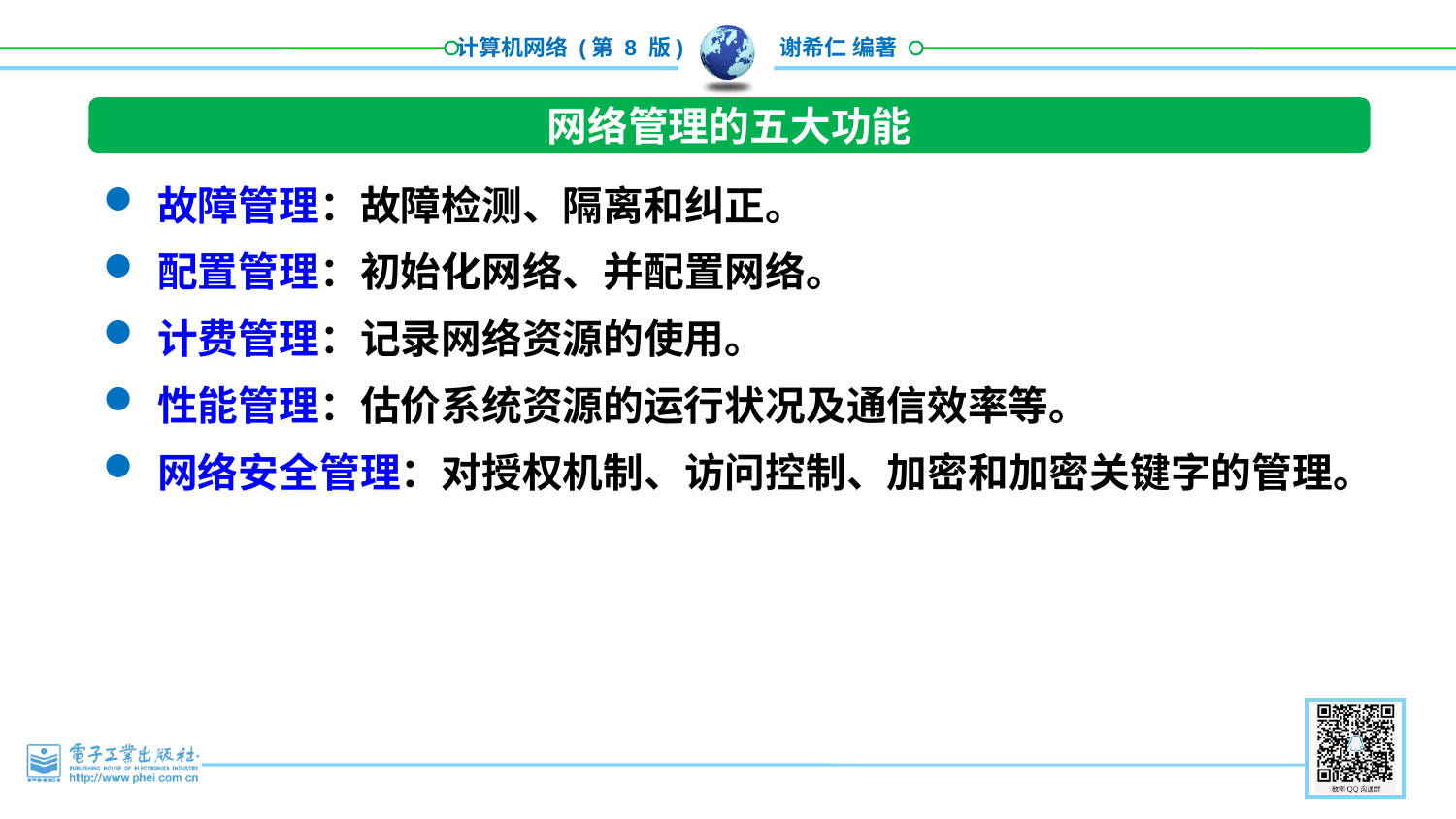

网络管理的五大功能

故障管理：故障检测、隔离和纠正。
配置管理：初始化网络、并配置网络。
计费管理：记录网络资源的使用。
性能管理：估价系统资源的运行状况及通信效率等。
网络安全管理：对授权机制、访问控制、加密和加密关键字的管理。